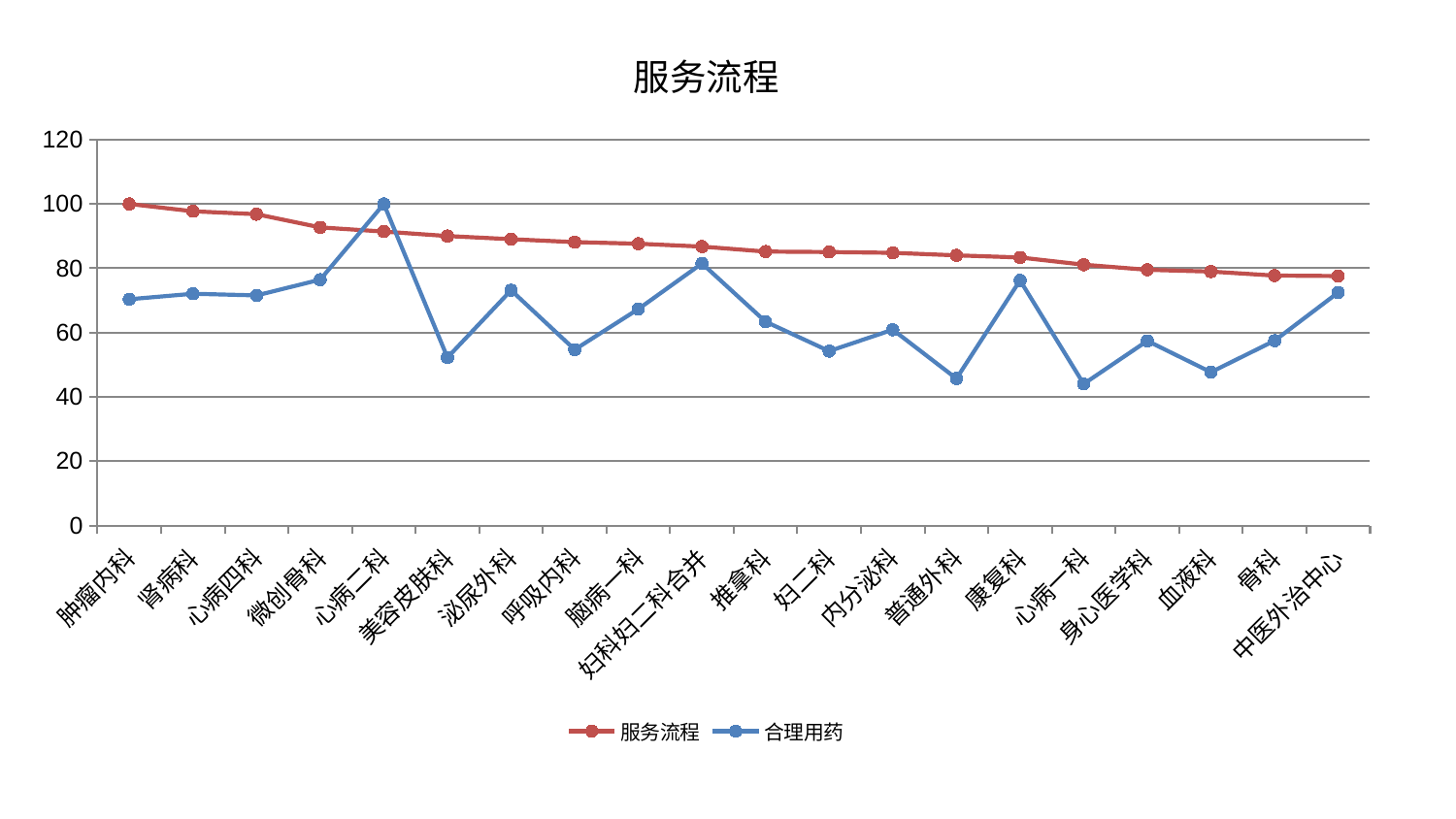

### Chart: 服务流程

| Category | 服务流程 | 合理用药 |
|---|---|---|
| 肿瘤内科 | 100.0 | 70.37099756886428 |
| 肾病科 | 97.71037262647859 | 72.0793859919874 |
| 心病四科 | 96.80821792773104 | 71.56044919307904 |
| 微创骨科 | 92.71633575707789 | 76.45522595158026 |
| 心病二科 | 91.40532083865473 | 100.0 |
| 美容皮肤科 | 90.014738109534 | 52.2371475318418 |
| 泌尿外科 | 89.03070443835263 | 73.15766096273913 |
| 呼吸内科 | 88.12164759825616 | 54.70418394253265 |
| 脑病一科 | 87.62246804787873 | 67.31898980718057 |
| 妇科妇二科合并 | 86.74752597643202 | 81.49957516874146 |
| 推拿科 | 85.18824778391769 | 63.39870367437566 |
| 妇二科 | 85.04196018010967 | 54.23902626437738 |
| 内分泌科 | 84.80155862109503 | 60.89119727820544 |
| 普通外科 | 84.0073141568234 | 45.70123081320136 |
| 康复科 | 83.35664080358428 | 76.23713055160565 |
| 心病一科 | 81.10938076100733 | 44.00647207478053 |
| 身心医学科 | 79.53068685782358 | 57.42423981627283 |
| 血液科 | 78.97117854817631 | 47.67595919623017 |
| 骨科 | 77.72107845879428 | 57.478434843174284 |
| 中医外治中心 | 77.58457088728358 | 72.46948234292904 |
258